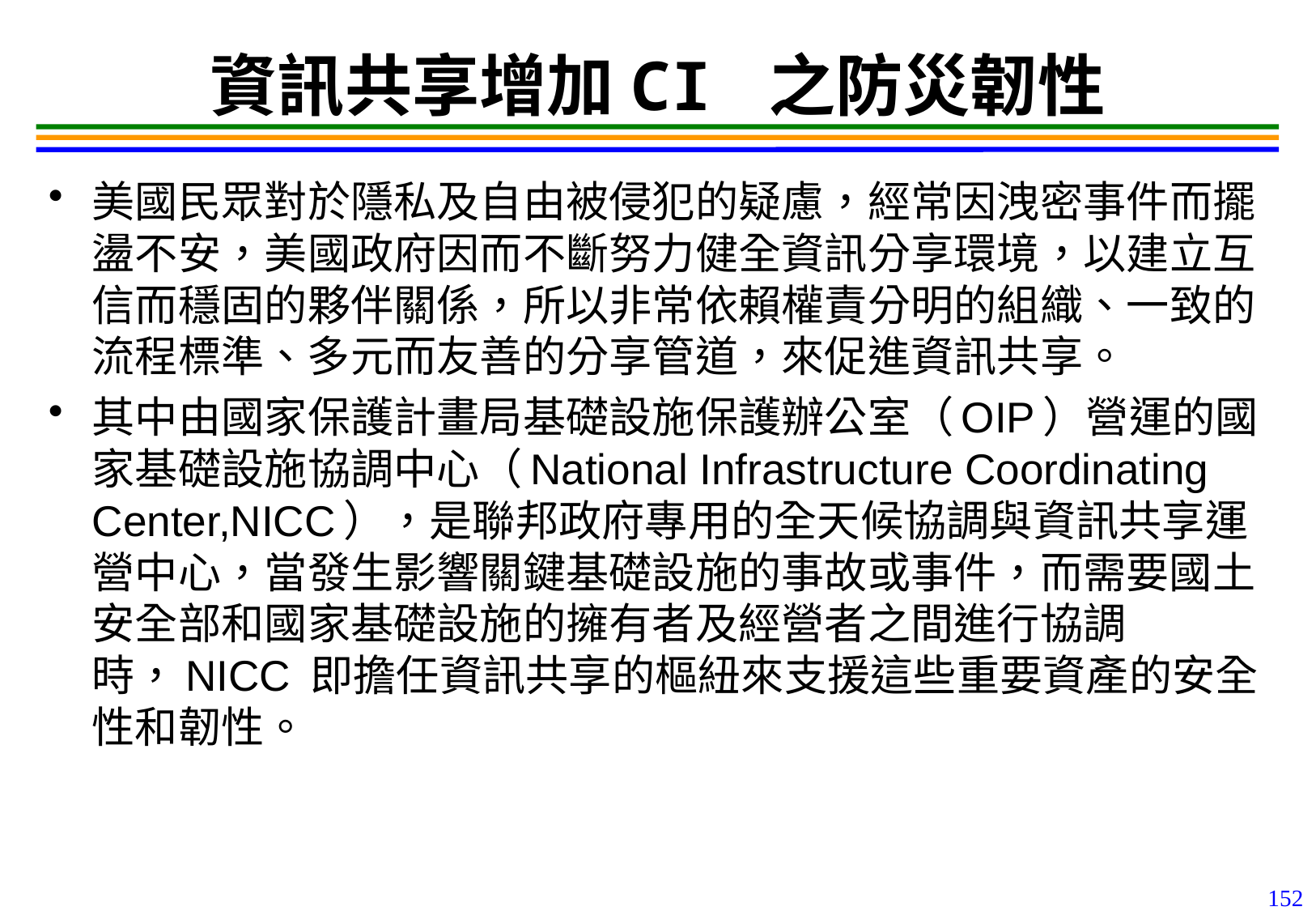

152
# 資訊共享增加CI 之防災韌性
美國民眾對於隱私及自由被侵犯的疑慮，經常因洩密事件而擺盪不安，美國政府因而不斷努力健全資訊分享環境，以建立互信而穩固的夥伴關係，所以非常依賴權責分明的組織、一致的流程標準、多元而友善的分享管道，來促進資訊共享。
其中由國家保護計畫局基礎設施保護辦公室（OIP）營運的國家基礎設施協調中心（National Infrastructure Coordinating Center,NICC），是聯邦政府專用的全天候協調與資訊共享運營中心，當發生影響關鍵基礎設施的事故或事件，而需要國土安全部和國家基礎設施的擁有者及經營者之間進行協調時，NICC 即擔任資訊共享的樞紐來支援這些重要資產的安全性和韌性。